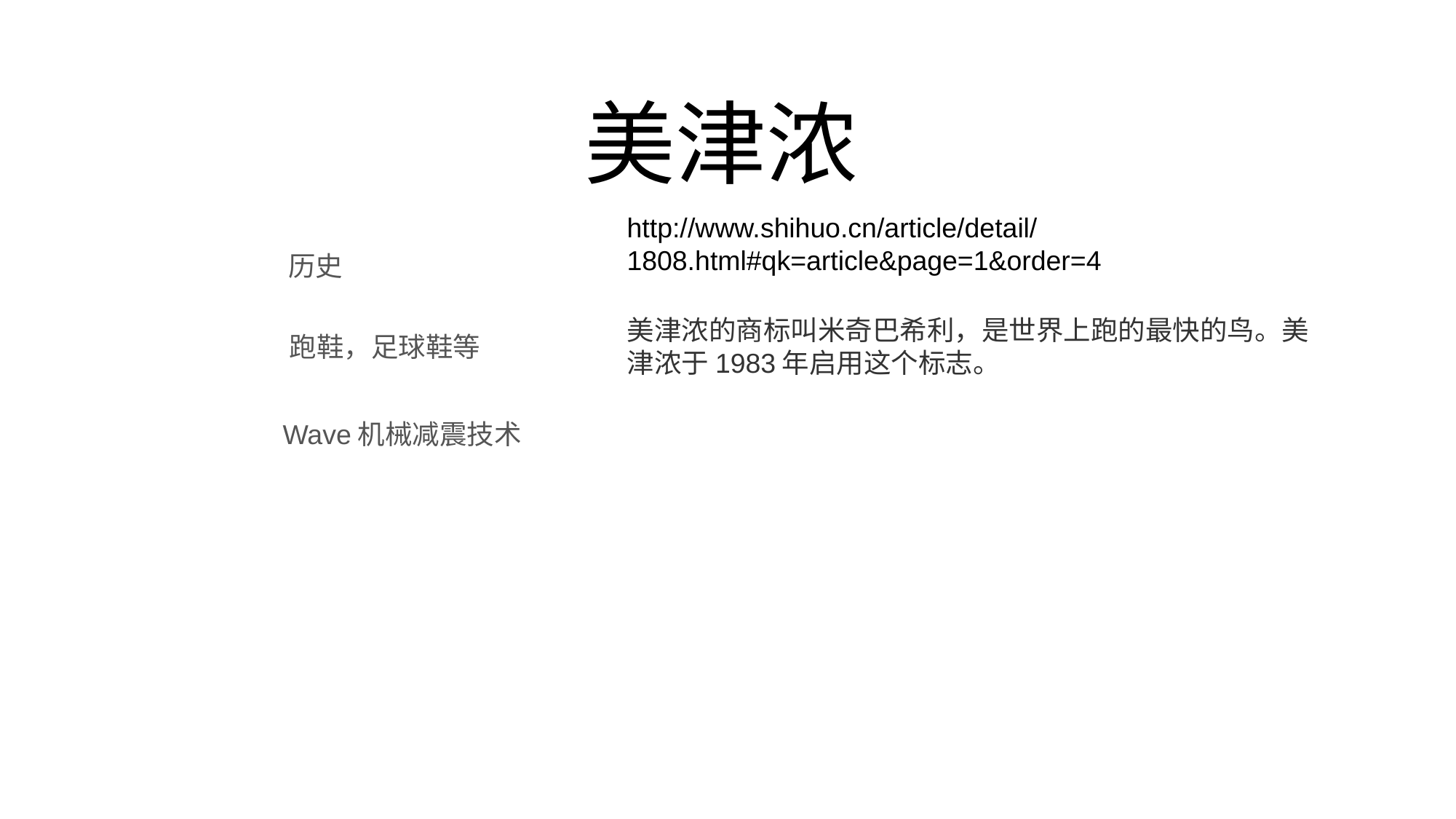

# 美津浓
http://www.shihuo.cn/article/detail/1808.html#qk=article&page=1&order=4
历史
美津浓的商标叫米奇巴希利，是世界上跑的最快的鸟。美津浓于1983年启用这个标志。
跑鞋，足球鞋等
Wave机械减震技术